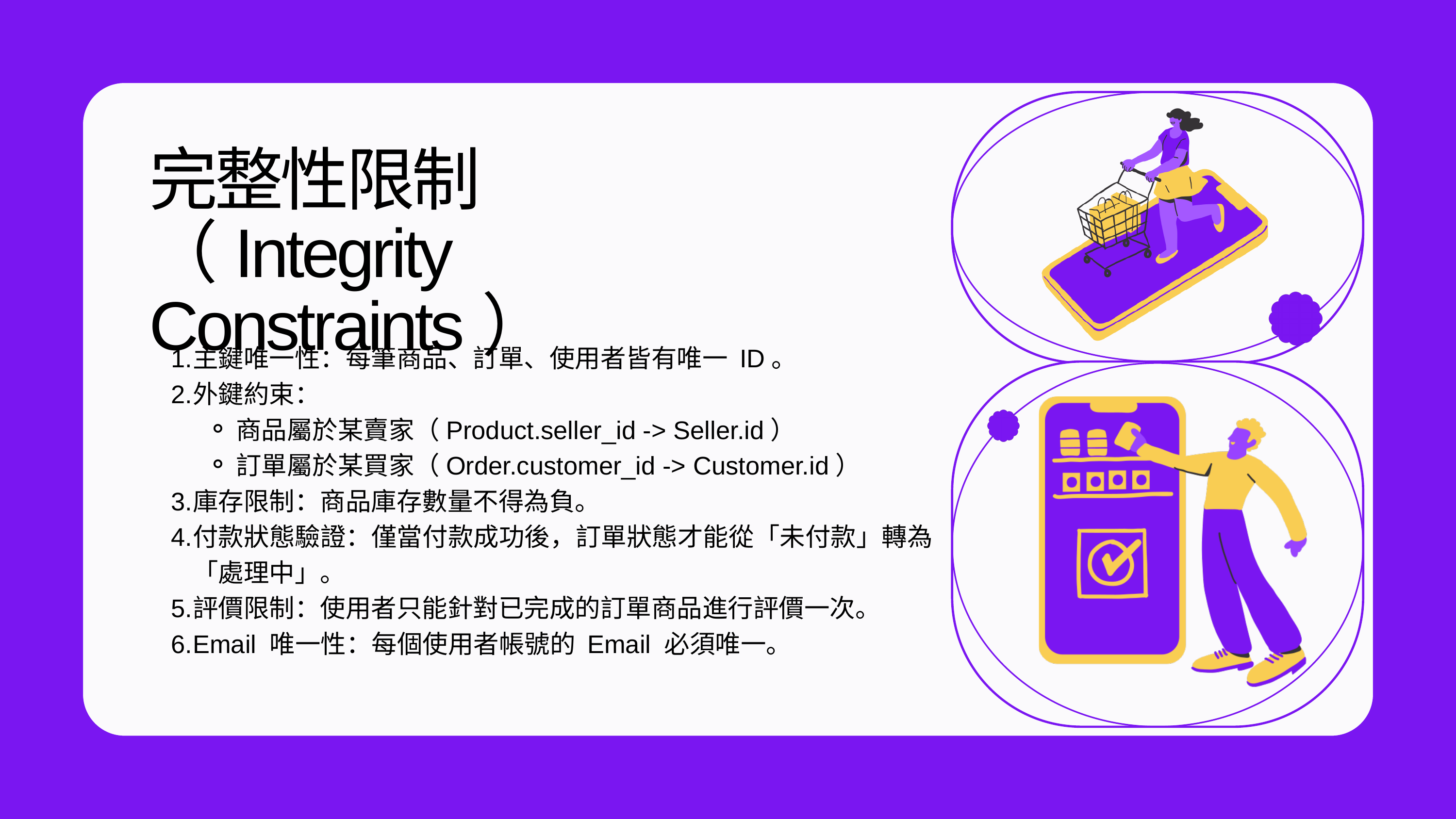

完整性限制
（Integrity Constraints）

主鍵唯一性：每筆商品、訂單、使用者皆有唯一 ID。
外鍵約束：
商品屬於某賣家（Product.seller_id -> Seller.id）
訂單屬於某買家（Order.customer_id -> Customer.id）
庫存限制：商品庫存數量不得為負。
付款狀態驗證：僅當付款成功後，訂單狀態才能從「未付款」轉為「處理中」。
評價限制：使用者只能針對已完成的訂單商品進行評價一次。
Email 唯一性：每個使用者帳號的 Email 必須唯一。